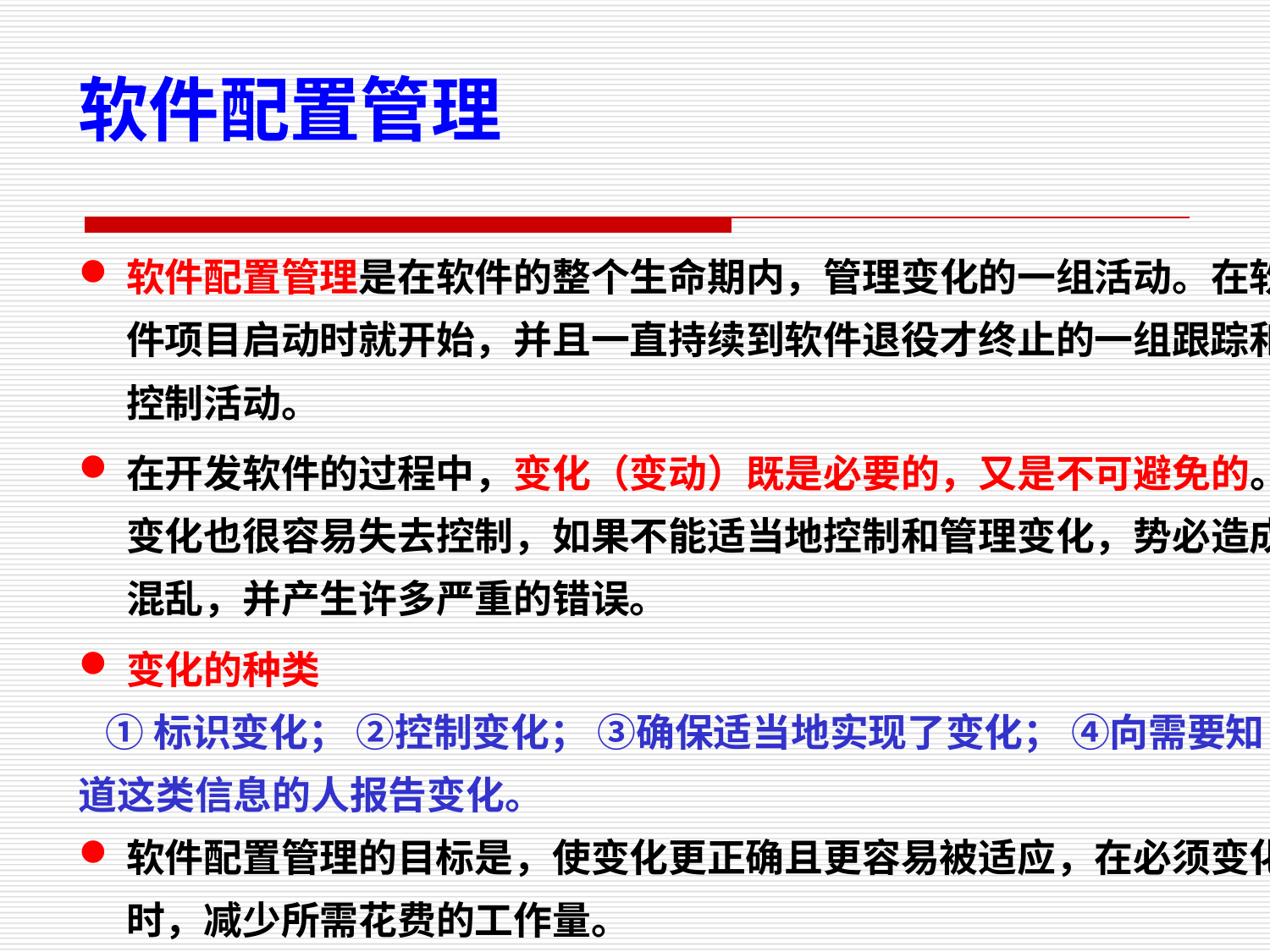

软件配置管理
软件配置管理是在软件的整个生命期内，管理变化的一组活动。在软件项目启动时就开始，并且一直持续到软件退役才终止的一组跟踪和控制活动。
在开发软件的过程中，变化（变动）既是必要的，又是不可避免的。变化也很容易失去控制，如果不能适当地控制和管理变化，势必造成混乱，并产生许多严重的错误。
变化的种类
   ①标识变化； ②控制变化； ③确保适当地实现了变化； ④向需要知道这类信息的人报告变化。
软件配置管理的目标是，使变化更正确且更容易被适应，在必须变化时，减少所需花费的工作量。